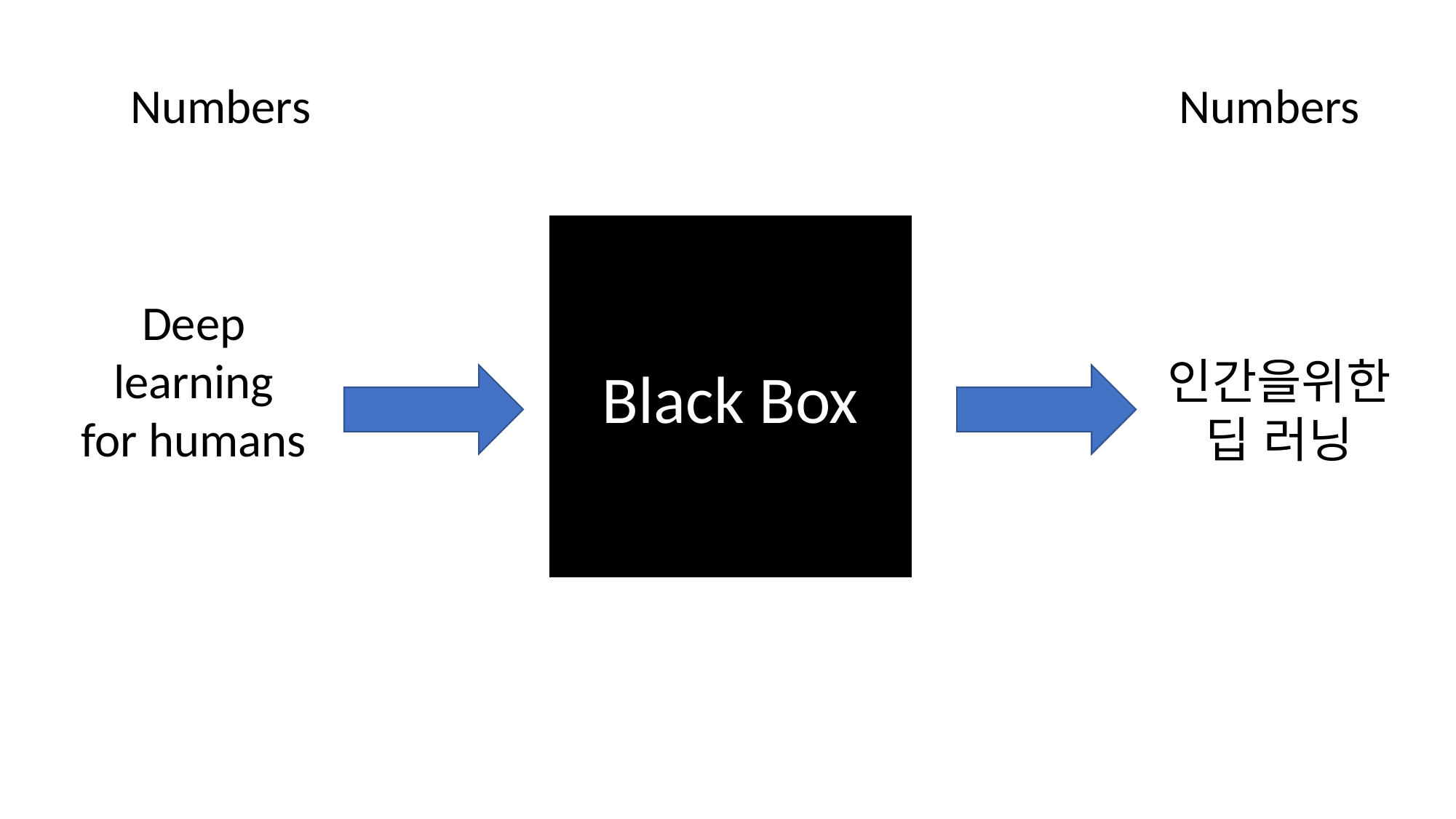

Numbers
Numbers
Black Box
Deep learning for humans
인간을위한 딥 러닝